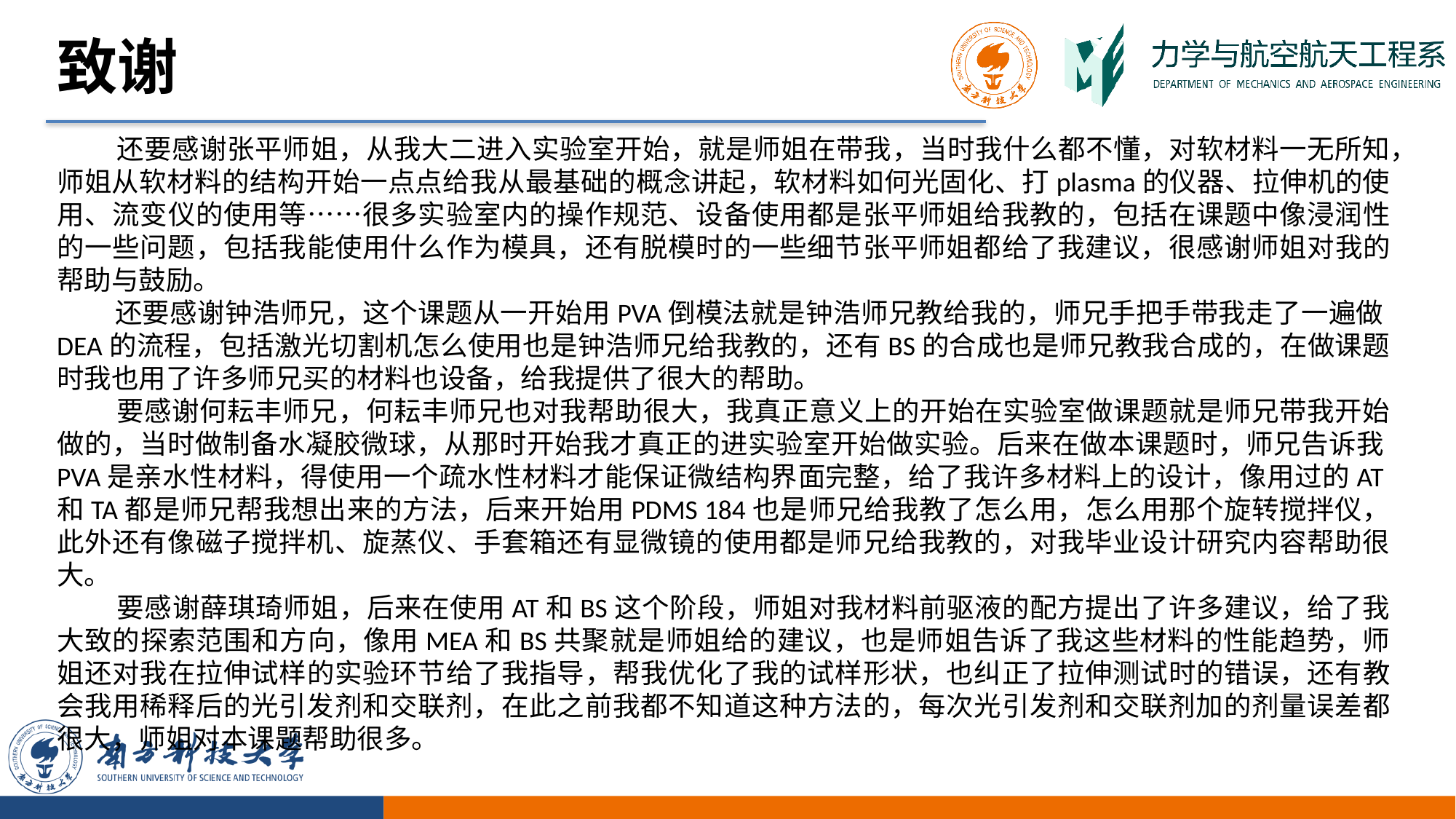

# 致谢
        还要感谢张平师姐，从我大二进入实验室开始，就是师姐在带我，当时我什么都不懂，对软材料一无所知，师姐从软材料的结构开始一点点给我从最基础的概念讲起，软材料如何光固化、打plasma的仪器、拉伸机的使用、流变仪的使用等……很多实验室内的操作规范、设备使用都是张平师姐给我教的，包括在课题中像浸润性的一些问题，包括我能使用什么作为模具，还有脱模时的一些细节张平师姐都给了我建议，很感谢师姐对我的帮助与鼓励。
        还要感谢钟浩师兄，这个课题从一开始用PVA倒模法就是钟浩师兄教给我的，师兄手把手带我走了一遍做DEA的流程，包括激光切割机怎么使用也是钟浩师兄给我教的，还有BS的合成也是师兄教我合成的，在做课题时我也用了许多师兄买的材料也设备，给我提供了很大的帮助。
        要感谢何耘丰师兄，何耘丰师兄也对我帮助很大，我真正意义上的开始在实验室做课题就是师兄带我开始做的，当时做制备水凝胶微球，从那时开始我才真正的进实验室开始做实验。后来在做本课题时，师兄告诉我PVA是亲水性材料，得使用一个疏水性材料才能保证微结构界面完整，给了我许多材料上的设计，像用过的AT和TA都是师兄帮我想出来的方法，后来开始用PDMS 184也是师兄给我教了怎么用，怎么用那个旋转搅拌仪，此外还有像磁子搅拌机、旋蒸仪、手套箱还有显微镜的使用都是师兄给我教的，对我毕业设计研究内容帮助很大。
        要感谢薛琪琦师姐，后来在使用AT和BS这个阶段，师姐对我材料前驱液的配方提出了许多建议，给了我大致的探索范围和方向，像用MEA和BS共聚就是师姐给的建议，也是师姐告诉了我这些材料的性能趋势，师姐还对我在拉伸试样的实验环节给了我指导，帮我优化了我的试样形状，也纠正了拉伸测试时的错误，还有教会我用稀释后的光引发剂和交联剂，在此之前我都不知道这种方法的，每次光引发剂和交联剂加的剂量误差都很大，师姐对本课题帮助很多。